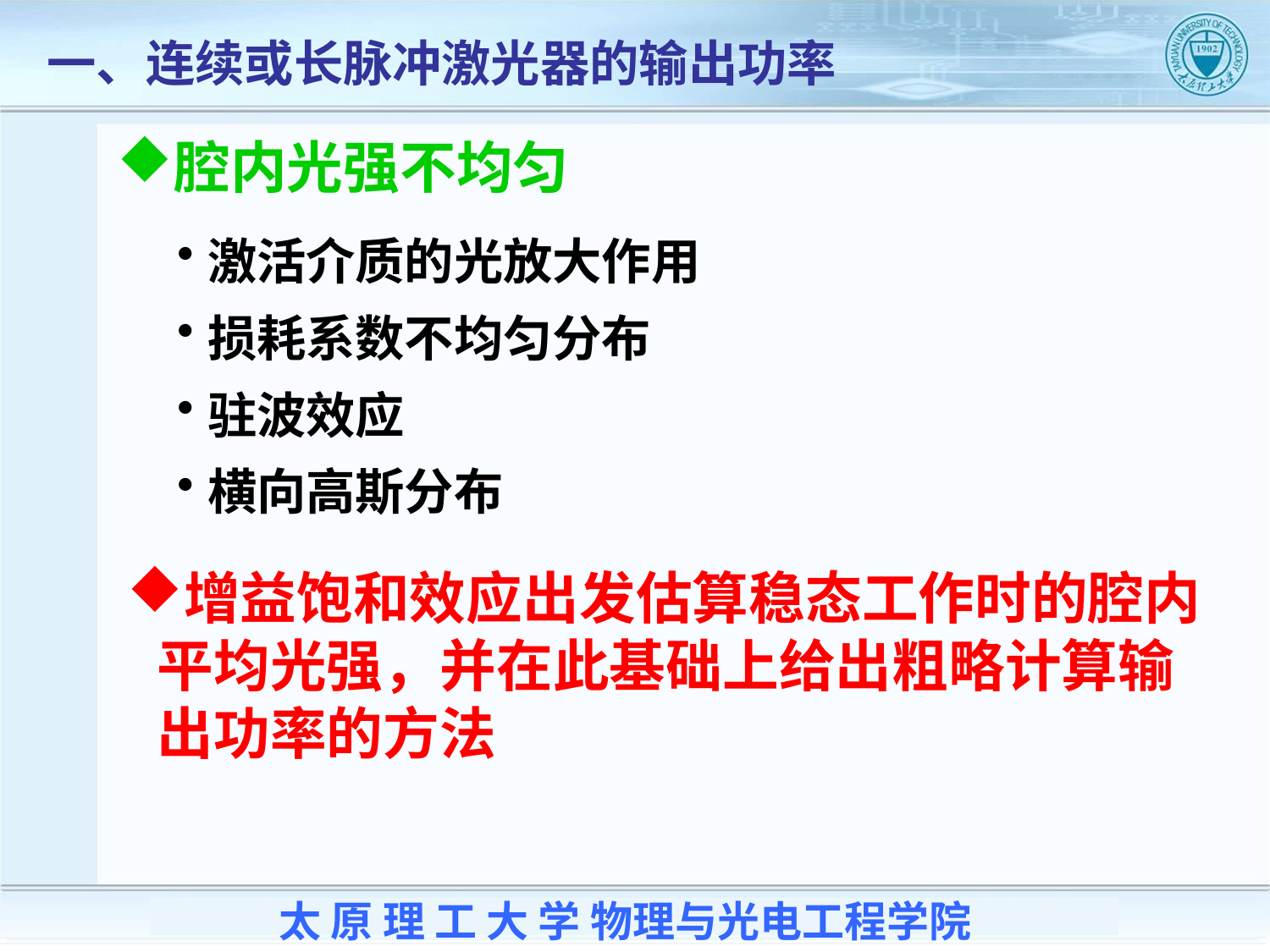

一、连续或长脉冲激光器的输出功率
腔内光强不均匀
激活介质的光放大作用
损耗系数不均匀分布
驻波效应
横向高斯分布
增益饱和效应出发估算稳态工作时的腔内平均光强，并在此基础上给出粗略计算输出功率的方法